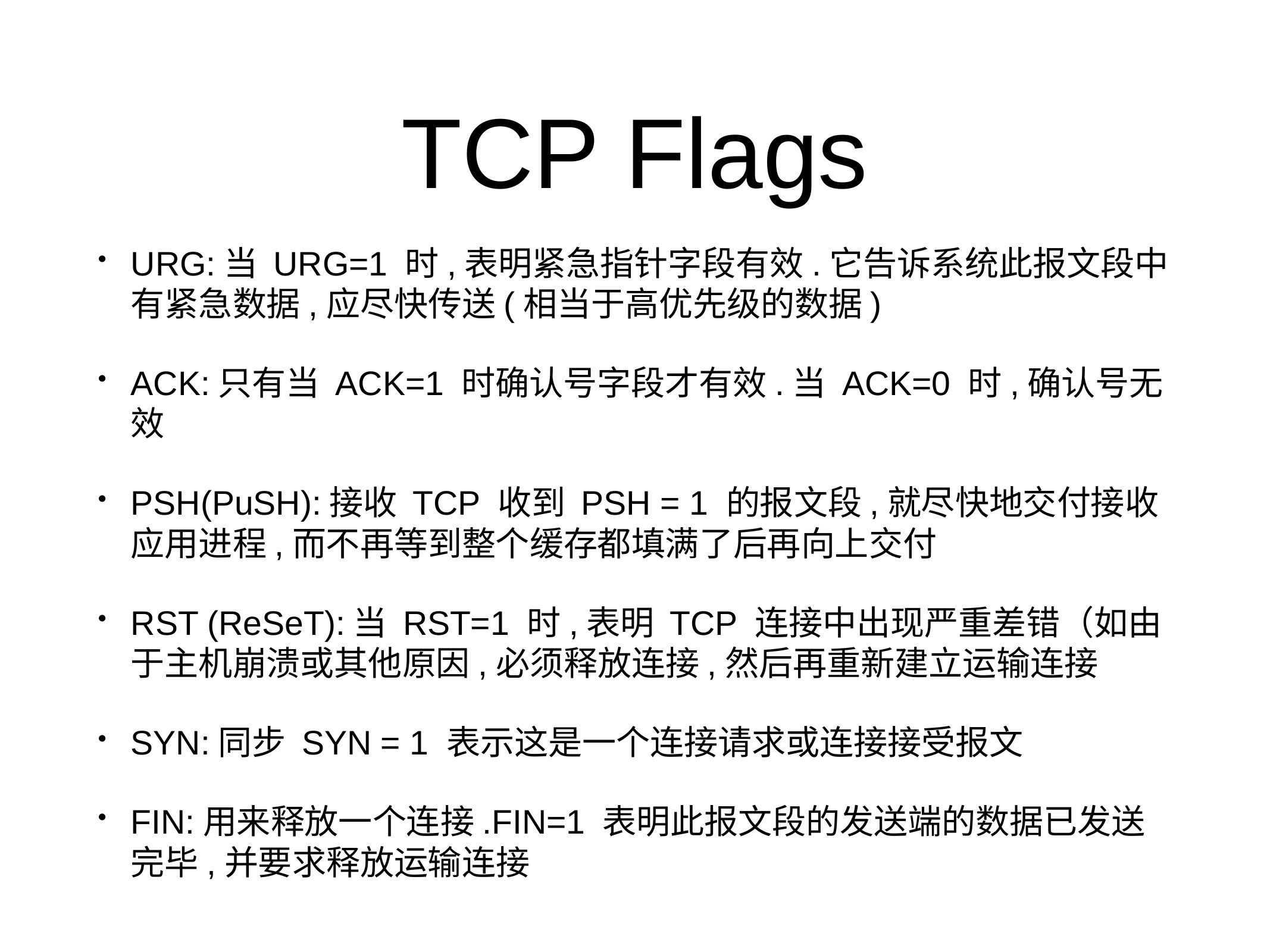

# TCP Flags
URG:当 URG=1 时,表明紧急指针字段有效.它告诉系统此报文段中有紧急数据,应尽快传送(相当于高优先级的数据)
ACK:只有当 ACK=1 时确认号字段才有效.当 ACK=0 时,确认号无效
PSH(PuSH):接收 TCP 收到 PSH = 1 的报文段,就尽快地交付接收应用进程,而不再等到整个缓存都填满了后再向上交付
RST (ReSeT):当 RST=1 时,表明 TCP 连接中出现严重差错（如由于主机崩溃或其他原因,必须释放连接,然后再重新建立运输连接
SYN:同步 SYN = 1 表示这是一个连接请求或连接接受报文
FIN:用来释放一个连接.FIN=1 表明此报文段的发送端的数据已发送完毕,并要求释放运输连接